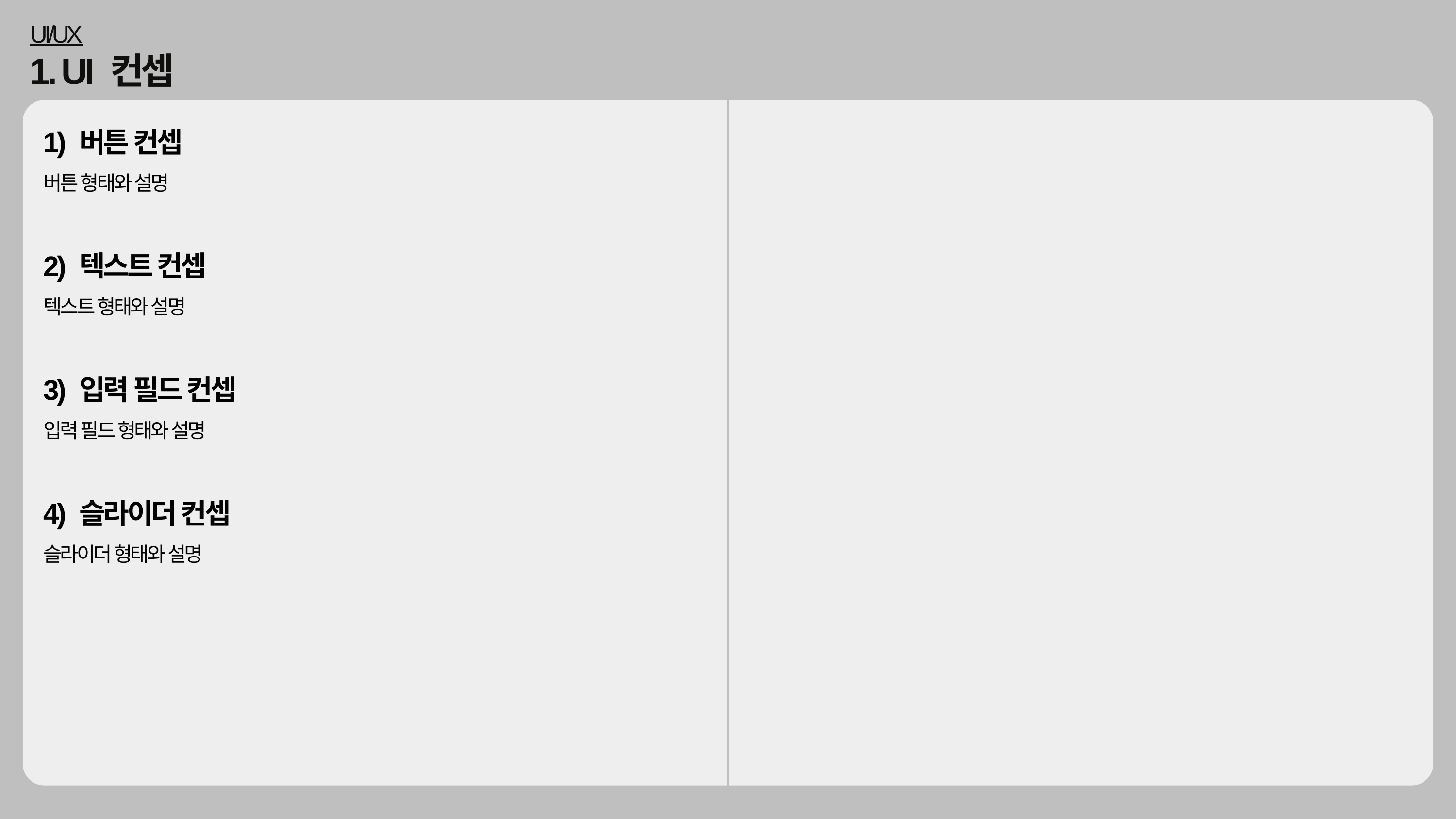

UI/UX
1. UI 컨셉

1) 버튼 컨셉
버튼 형태와 설명

2) 텍스트 컨셉
텍스트 형태와 설명

3) 입력 필드 컨셉
입력 필드 형태와 설명

4) 슬라이더 컨셉
슬라이더 형태와 설명